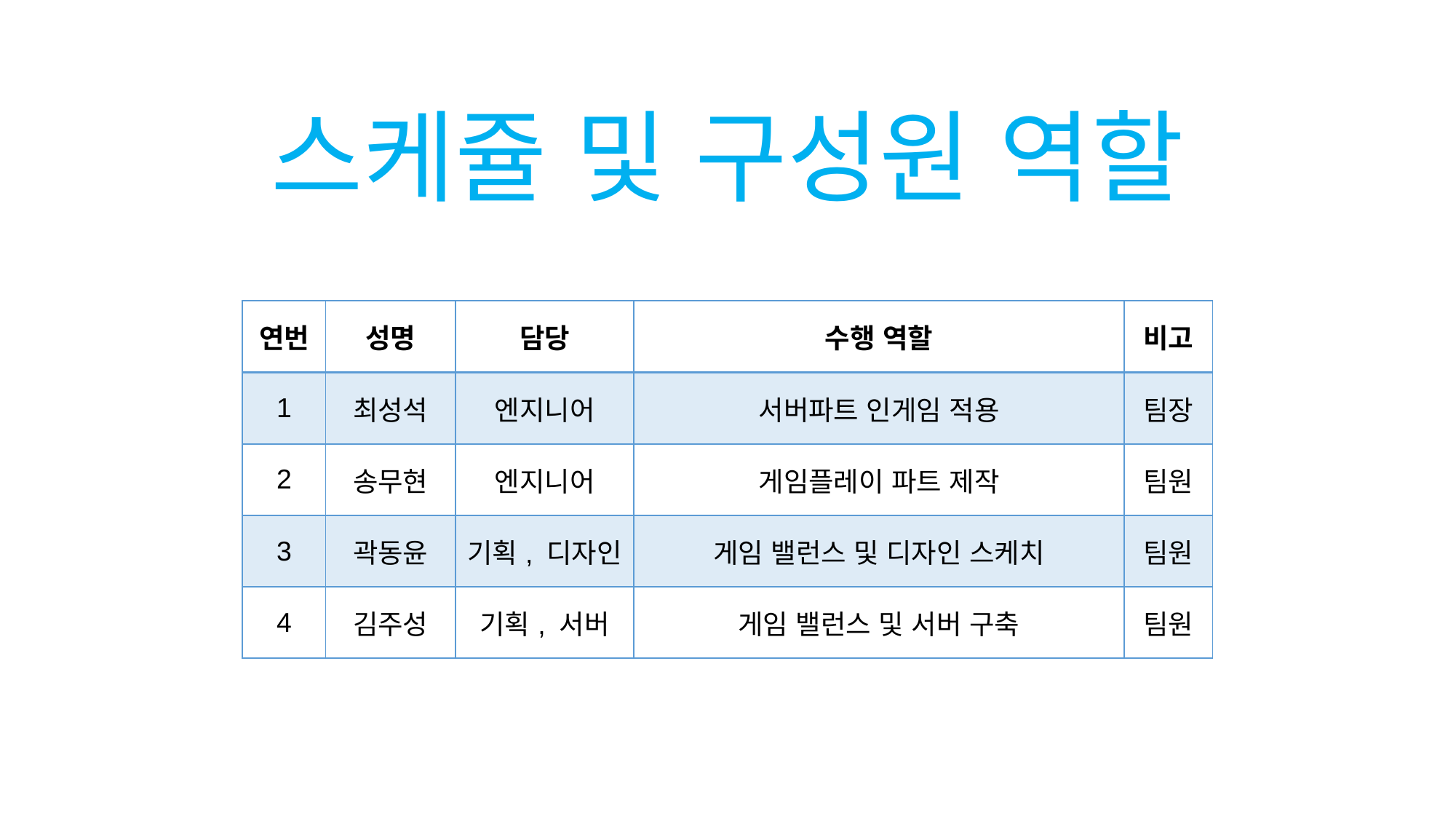

스케쥴 및 구성원 역할
#01. 최근에 진보한 디펜스 게임이 나타나지 않아
         현재는 이색적인 게임이 나오지 않고 있다.
| 연번 | 성명 | 담당 | 수행 역할 | 비고 |
| --- | --- | --- | --- | --- |
| 1 | 최성석 | 엔지니어 | 서버파트 인게임 적용 | 팀장 |
| 2 | 송무현 | 엔지니어 | 게임플레이 파트 제작 | 팀원 |
| 3 | 곽동윤 | 기획, 디자인 | 게임 밸런스 및 디자인 스케치 | 팀원 |
| 4 | 김주성 | 기획, 서버 | 게임 밸런스 및 서버 구축 | 팀원 |
#02. 새로 나온 몇 가지 디펜스 종류들 역시 과거와
         다를 바 없는 방식으로 인해 큰 인기를 얻지 못하고 있다.